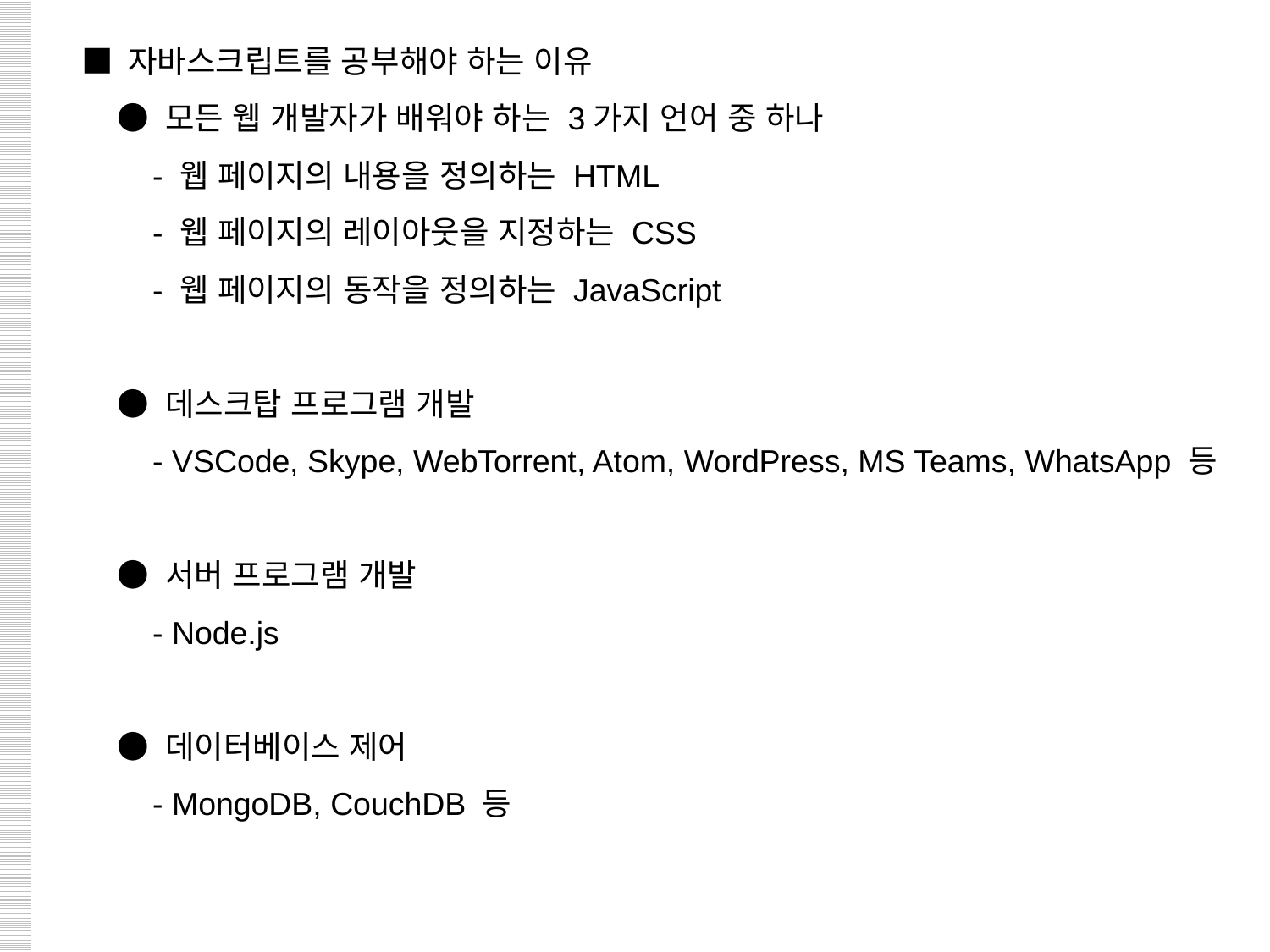

■ 자바스크립트를 공부해야 하는 이유
    ● 모든 웹 개발자가 배워야 하는 3가지 언어 중 하나
        - 웹 페이지의 내용을 정의하는 HTML
        - 웹 페이지의 레이아웃을 지정하는 CSS
        - 웹 페이지의 동작을 정의하는 JavaScript

    ● 데스크탑 프로그램 개발
        - VSCode, Skype, WebTorrent, Atom, WordPress, MS Teams, WhatsApp 등

    ● 서버 프로그램 개발
        - Node.js

    ● 데이터베이스 제어
        - MongoDB, CouchDB 등